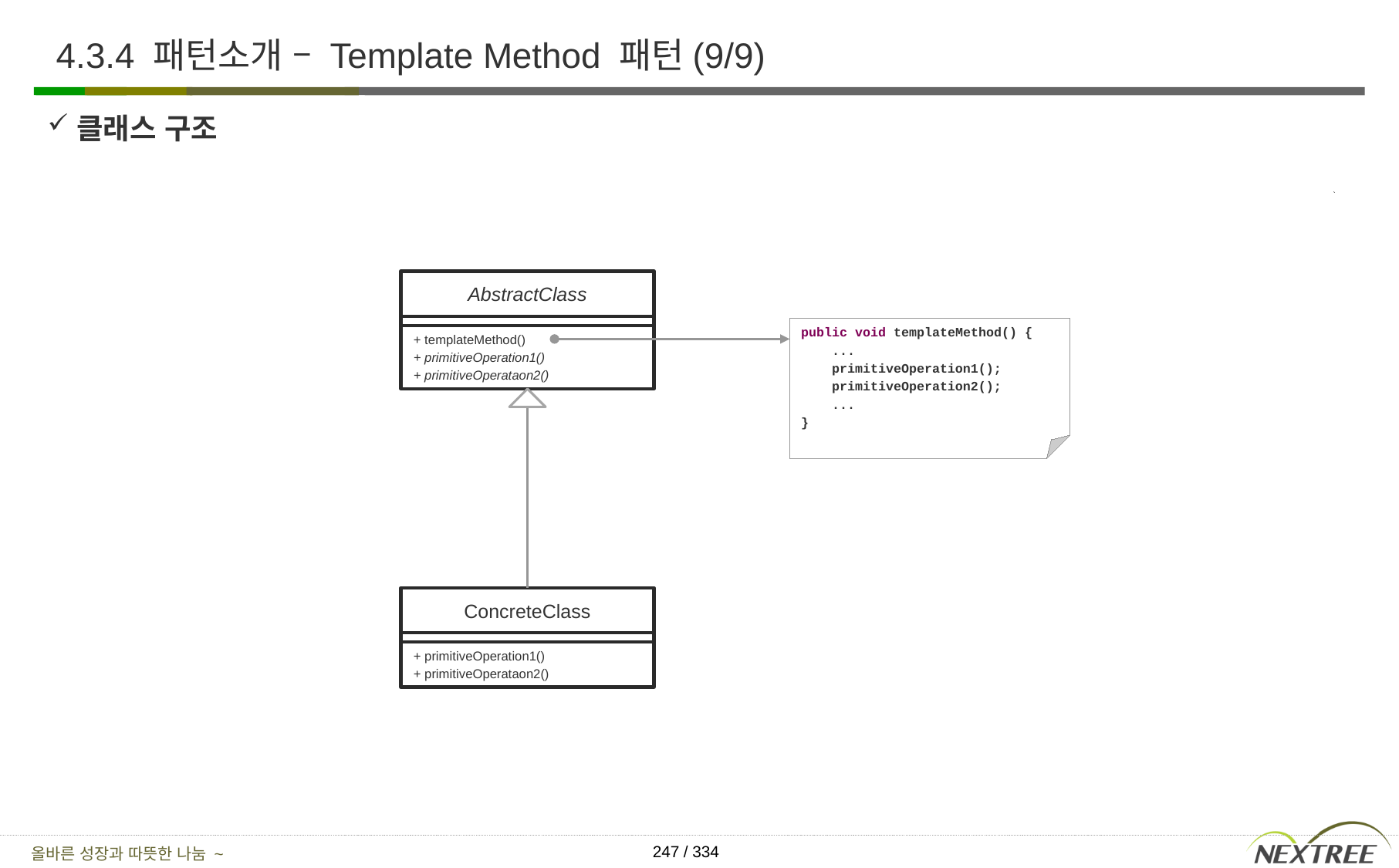

# 4.3.4 패턴소개 – Template Method 패턴(9/9)
클래스 구조
AbstractClass

public void templateMethod() {
    ...
    primitiveOperation1();
    primitiveOperation2();
    ...
}
+ templateMethod()
+ primitiveOperation1()
+ primitiveOperataon2()

ConcreteClass

+ primitiveOperation1()
+ primitiveOperataon2()